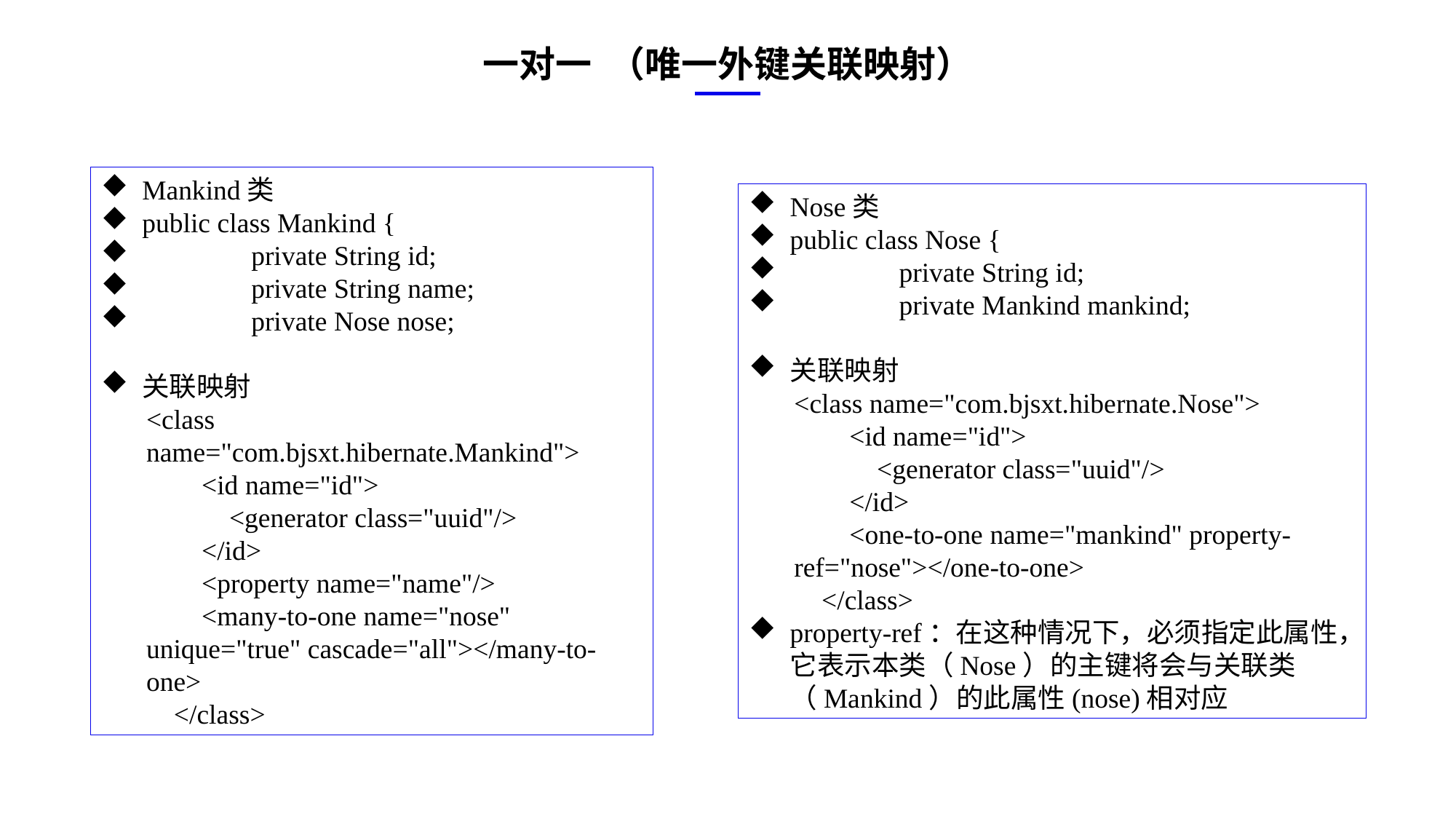

一对一  （唯一外键关联映射）
Mankind类
public class Mankind {
	private String id;
	private String name;
	private Nose nose;

关联映射
<class name="com.bjsxt.hibernate.Mankind">
        <id name="id">
            <generator class="uuid"/>
        </id>
        <property name="name"/>
        <many-to-one name="nose" unique="true" cascade="all"></many-to-one>
    </class>
Nose类
public class Nose {
	private String id;
	private Mankind mankind;

关联映射
<class name="com.bjsxt.hibernate.Nose">
        <id name="id">
            <generator class="uuid"/>
        </id>
        <one-to-one name="mankind" property-ref="nose"></one-to-one>
    </class>
property-ref：在这种情况下，必须指定此属性，它表示本类（Nose）的主键将会与关联类（Mankind）的此属性(nose)相对应
e7d195523061f1c0ae0eb3eed39d2bcef4622b2499a05fe6567B54A876BEB457BD1EB8EBE9915191D1FA2E860D28D251AB291D9CBBDD28D4BD16020FD75D8281481517FC21E86E4C931520AFA1087E92E357E3DB373CA326F6F926B1A67F681E99E875FFD293B2C32B3919AE4D43F9436862A7DD54F9346DF3662D8AB7319030EF75D53FF682DE13